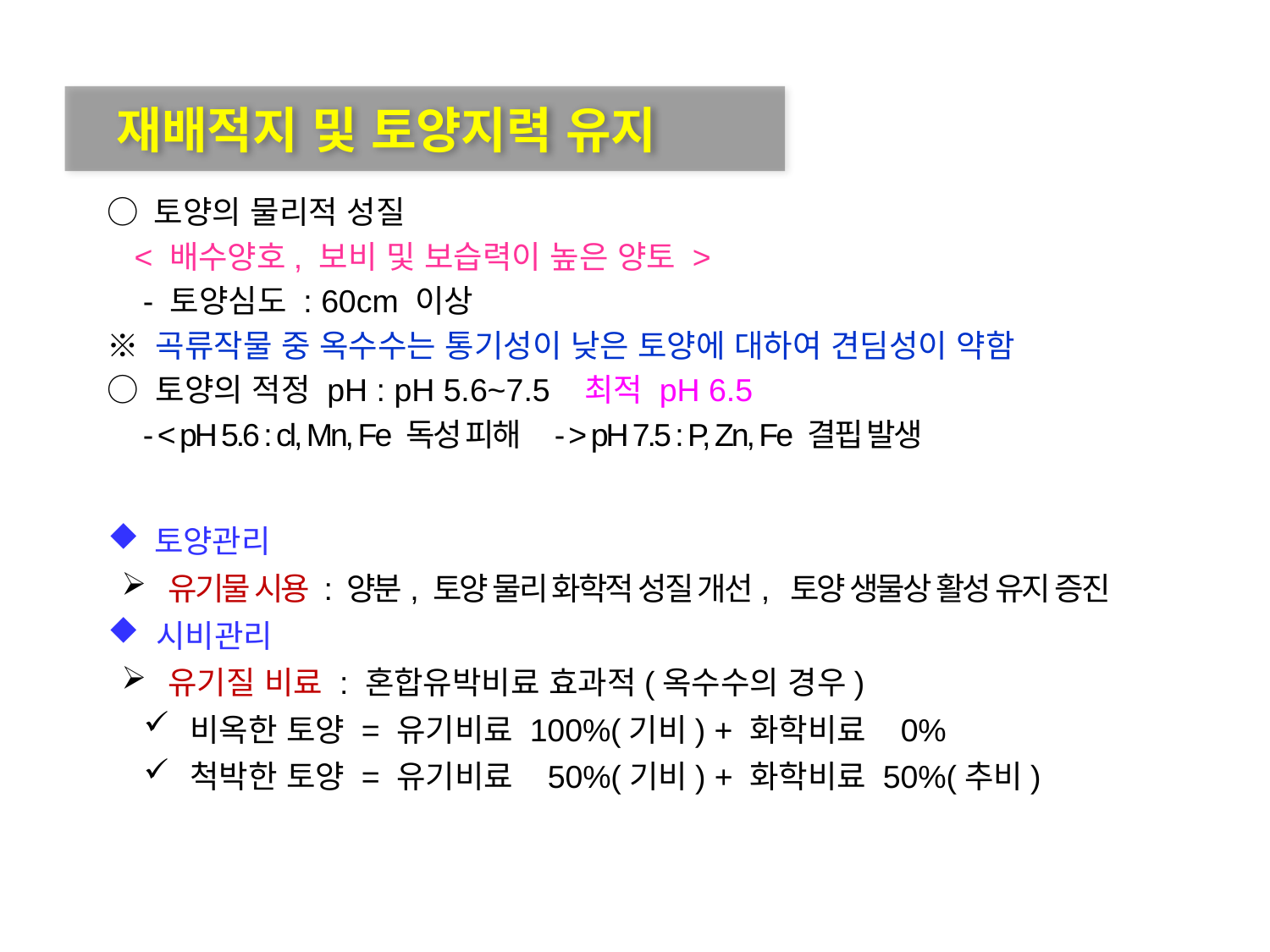

재배적지 및 토양지력 유지
○ 토양의 물리적 성질
   < 배수양호, 보비 및 보습력이 높은 양토 >
    - 토양심도 : 60cm 이상
※ 곡류작물 중 옥수수는 통기성이 낮은 토양에 대하여 견딤성이 약함
○ 토양의 적정 pH : pH 5.6~7.5   최적 pH 6.5
    - < pH 5.6 : cl, Mn, Fe 독성 피해    - > pH 7.5 : P, Zn, Fe 결핍 발생
 토양관리
 유기물 시용 : 양분, 토양 물리 화학적 성질 개선,  토양 생물상 활성 유지 증진
 시비관리
 유기질 비료 : 혼합유박비료 효과적(옥수수의 경우)
 비옥한 토양 = 유기비료 100%(기비) + 화학비료   0%
 척박한 토양 = 유기비료   50%(기비) + 화학비료 50%(추비)